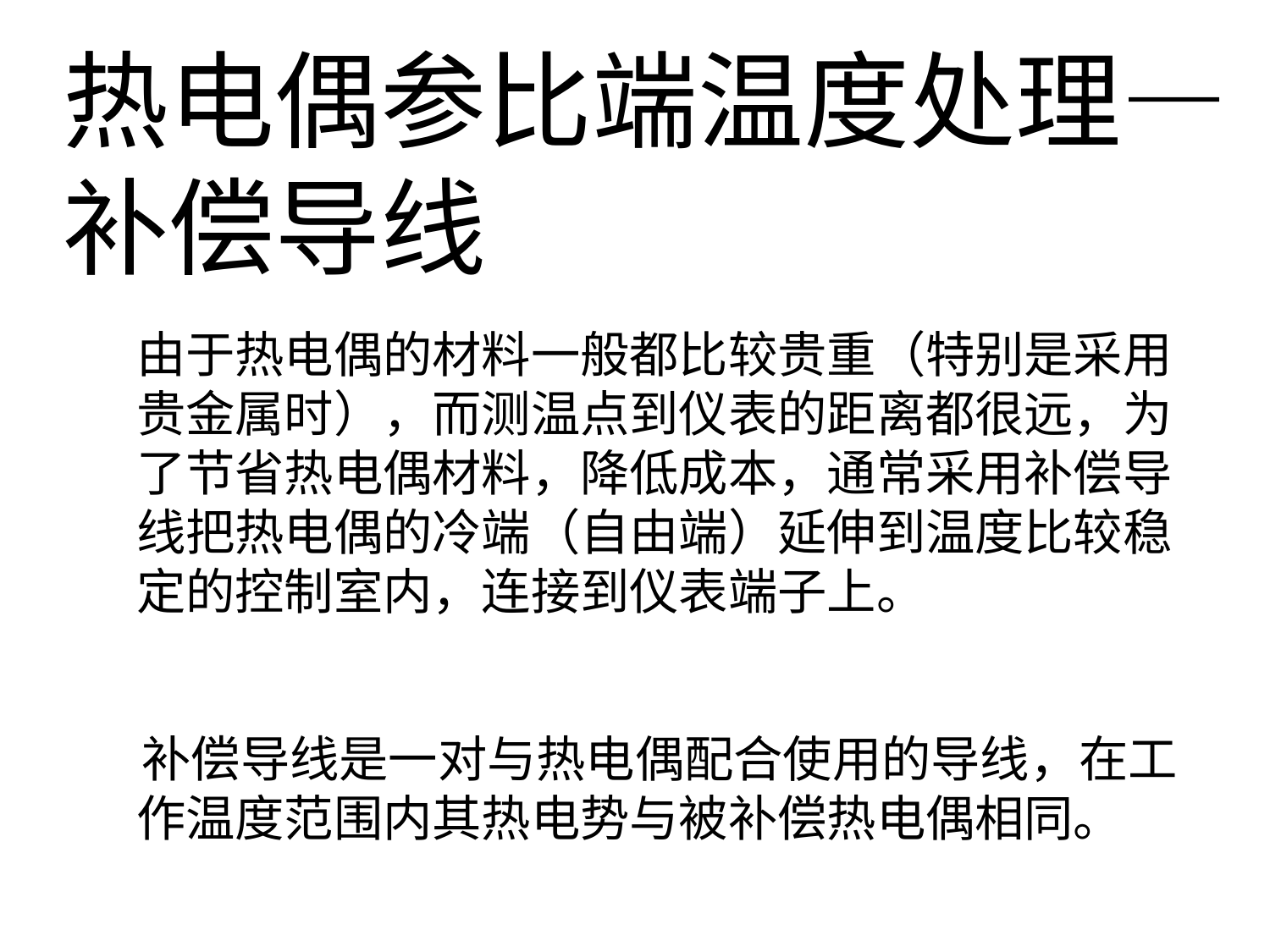

热电偶参比端温度处理—补偿导线
	由于热电偶的材料一般都比较贵重（特别是采用贵金属时），而测温点到仪表的距离都很远，为了节省热电偶材料，降低成本，通常采用补偿导线把热电偶的冷端（自由端）延伸到温度比较稳定的控制室内，连接到仪表端子上。

   补偿导线是一对与热电偶配合使用的导线，在工作温度范围内其热电势与被补偿热电偶相同。